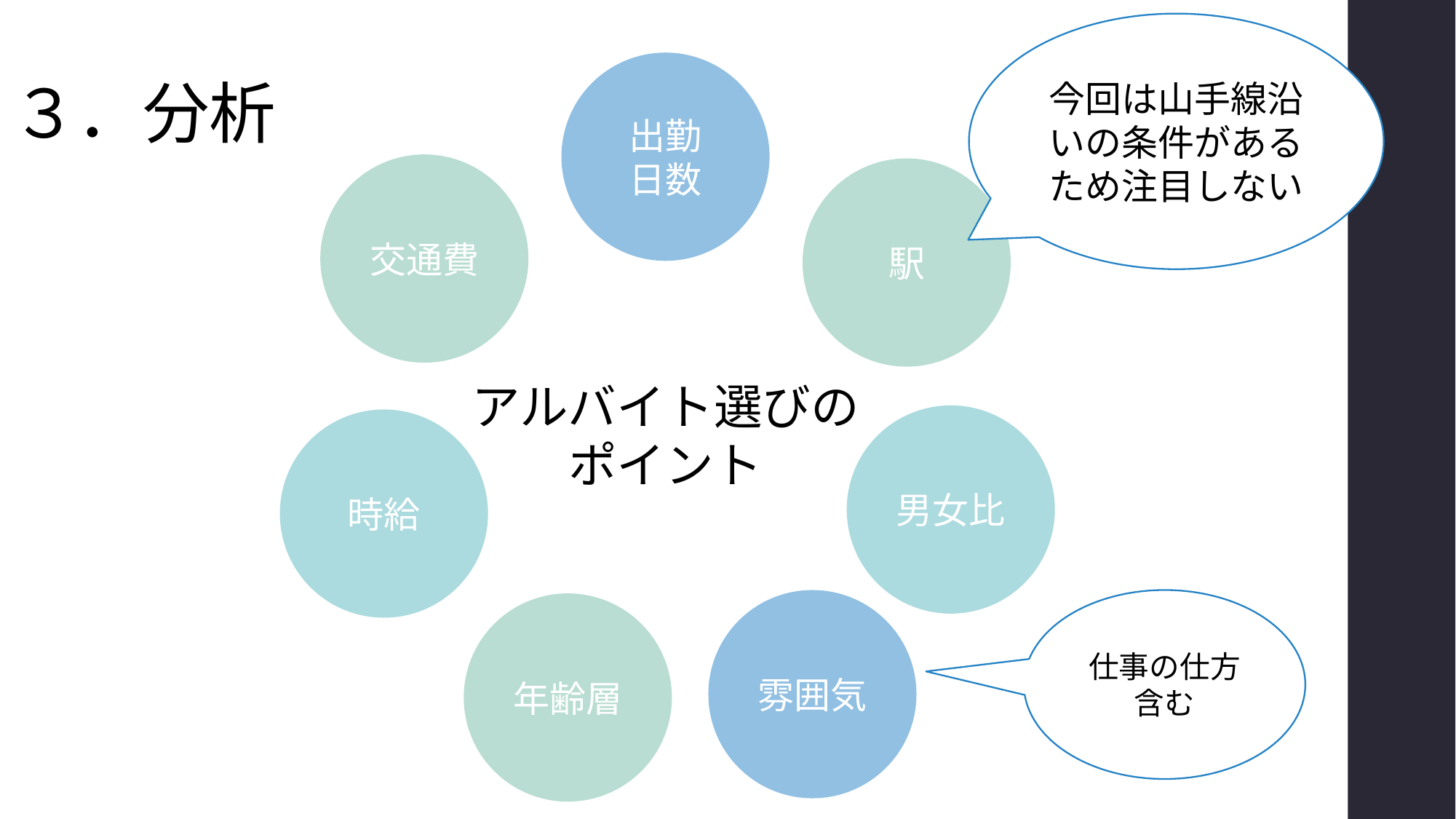

# ３．分析
今回は山手線沿いの条件があるため注目しない
出勤
日数
交通費
駅
アルバイト選びの
ポイント
男女比
時給
雰囲気
仕事の仕方含む
年齢層